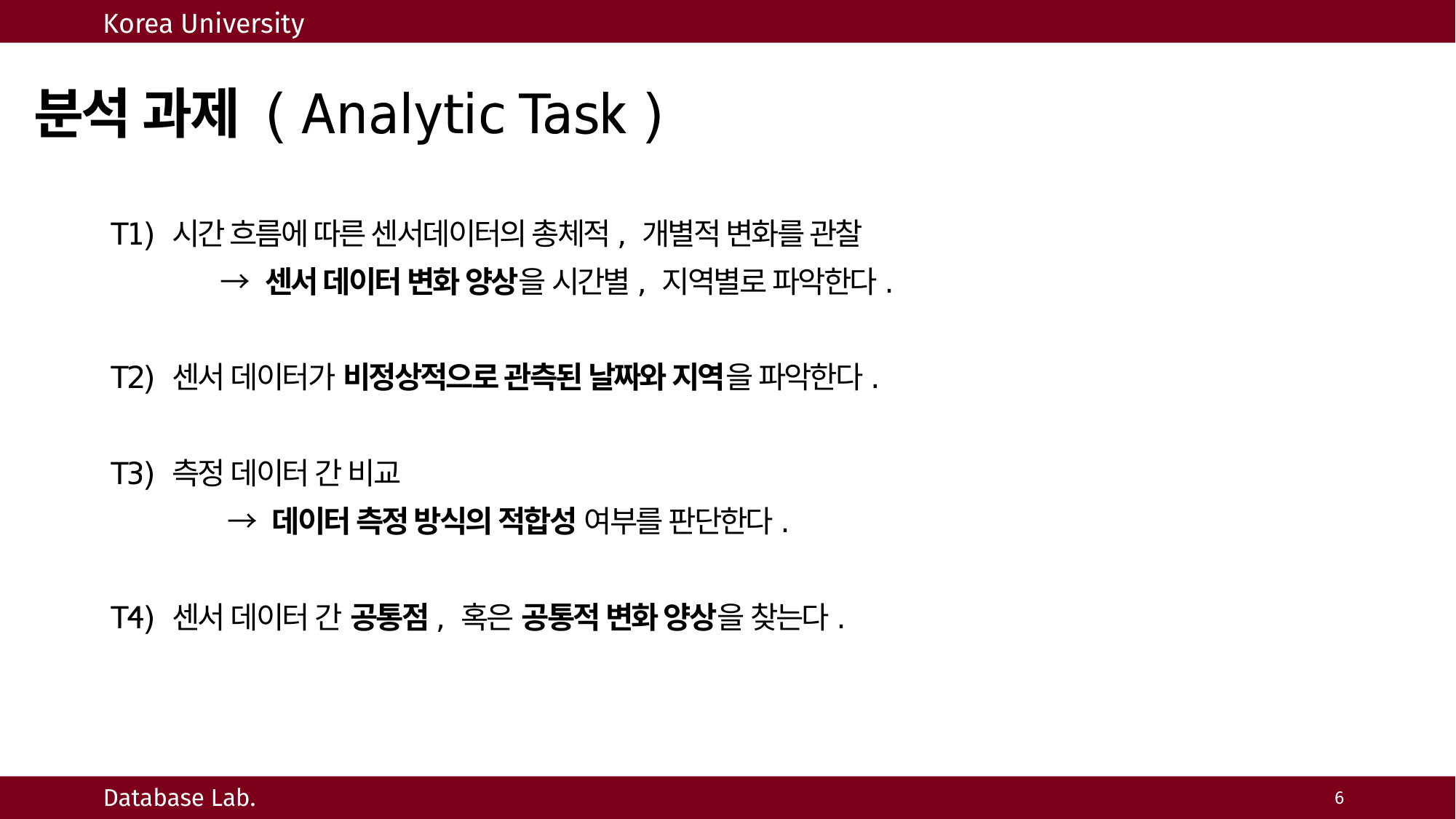

분석 과제 ( Analytic Task )
T1) 시간 흐름에 따른 센서데이터의 총체적, 개별적 변화를 관찰
	→ 센서 데이터 변화 양상을 시간별, 지역별로 파악한다.

T2) 센서 데이터가 비정상적으로 관측된 날짜와 지역을 파악한다.

T3) 측정 데이터 간 비교
	 → 데이터 측정 방식의 적합성 여부를 판단한다.

T4) 센서 데이터 간 공통점, 혹은 공통적 변화 양상을 찾는다.

6